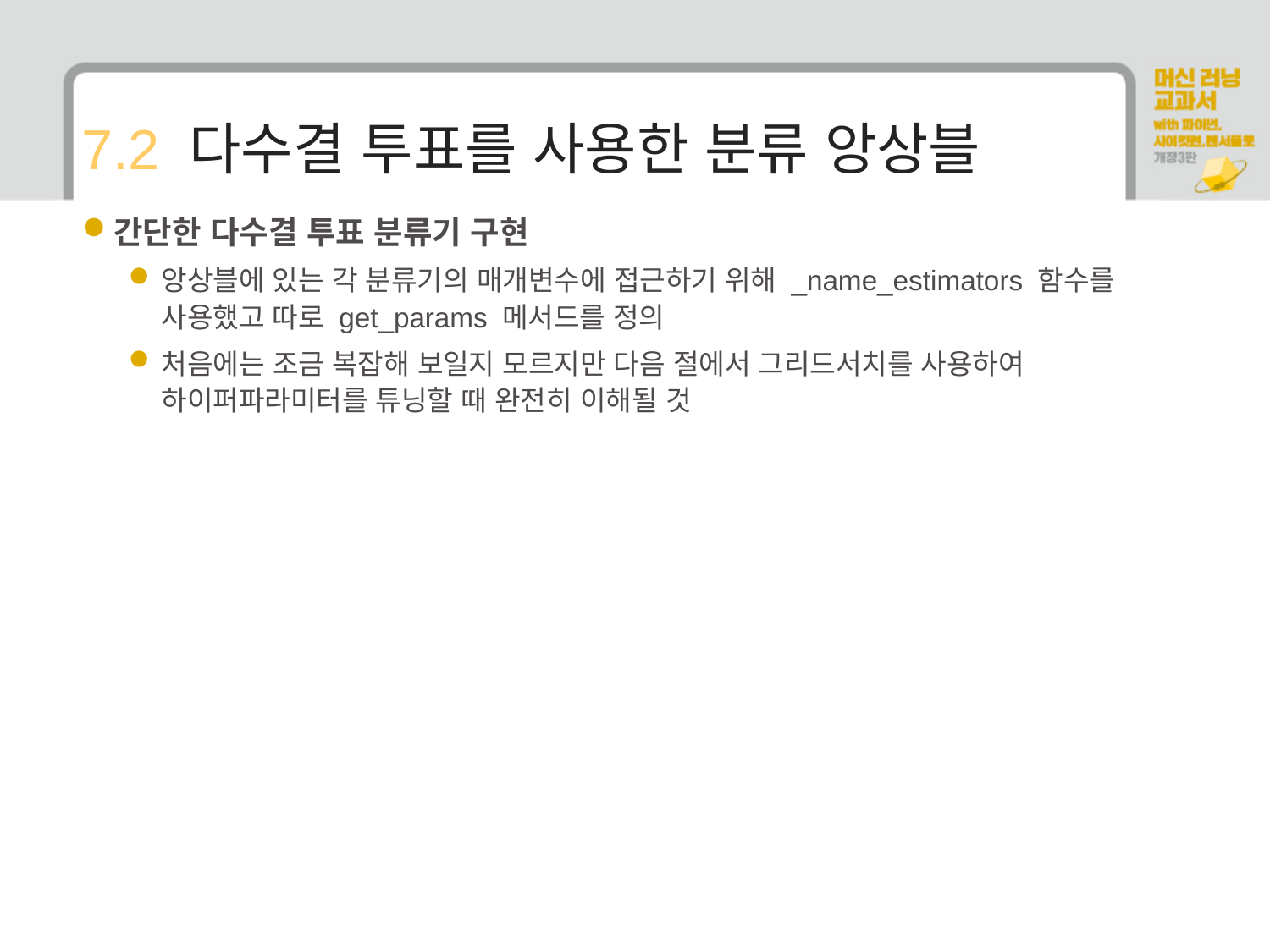

# 7.2 다수결 투표를 사용한 분류 앙상블
간단한 다수결 투표 분류기 구현
앙상블에 있는 각 분류기의 매개변수에 접근하기 위해 _name_estimators 함수를 사용했고 따로 get_params 메서드를 정의
처음에는 조금 복잡해 보일지 모르지만 다음 절에서 그리드서치를 사용하여 하이퍼파라미터를 튜닝할 때 완전히 이해될 것